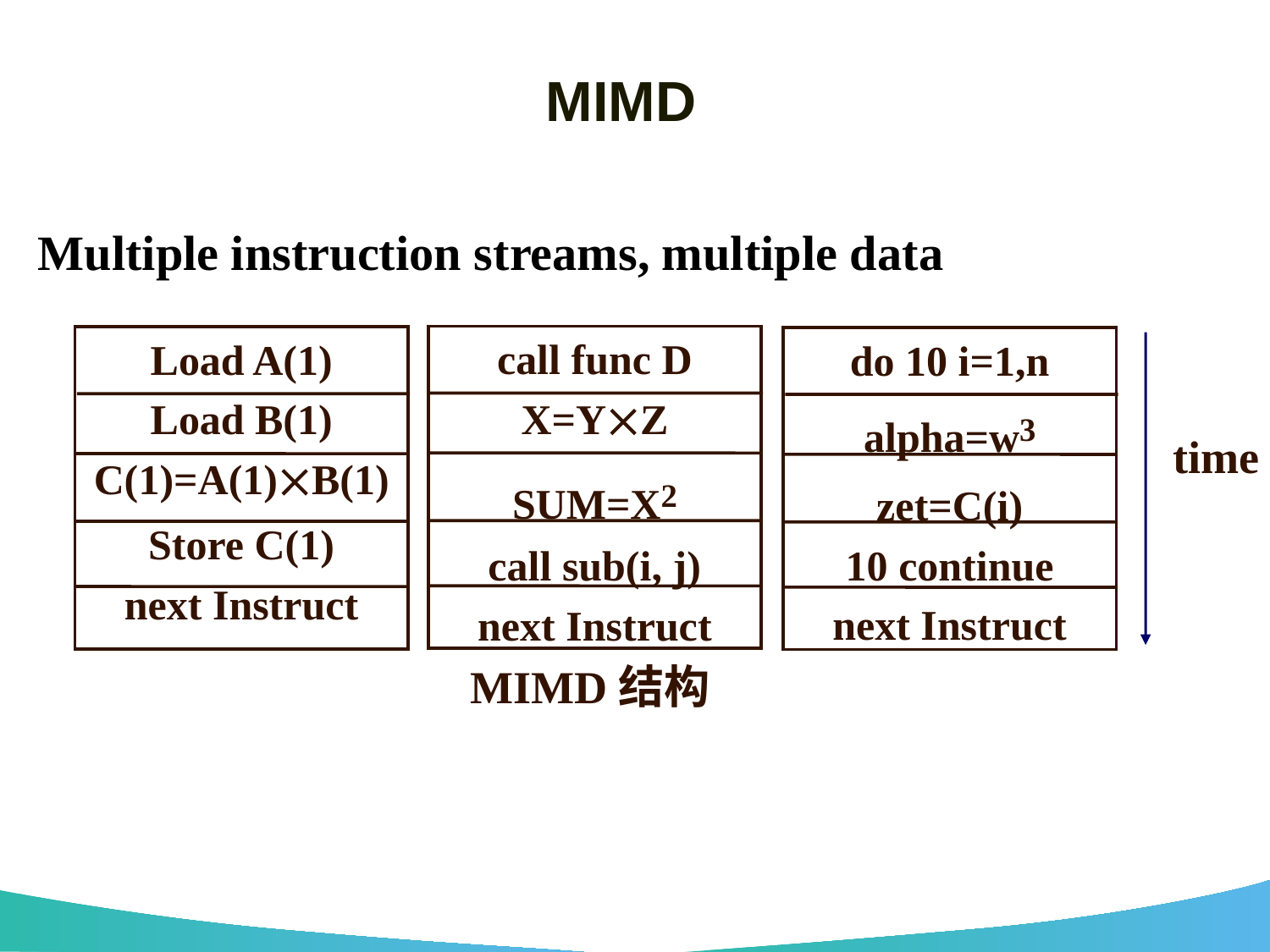

# MIMD
Multiple instruction streams, multiple data
call func D
X=Y×Z
SUM=X2
call sub(i, j)
next Instruct

Load A(1)
Load B(1)
C(1)=A(1)×B(1)
Store C(1)
next Instruct

do 10 i=1,n
alpha=w3
zet=C(i)
10 continue
next Instruct

time
MIMD结构